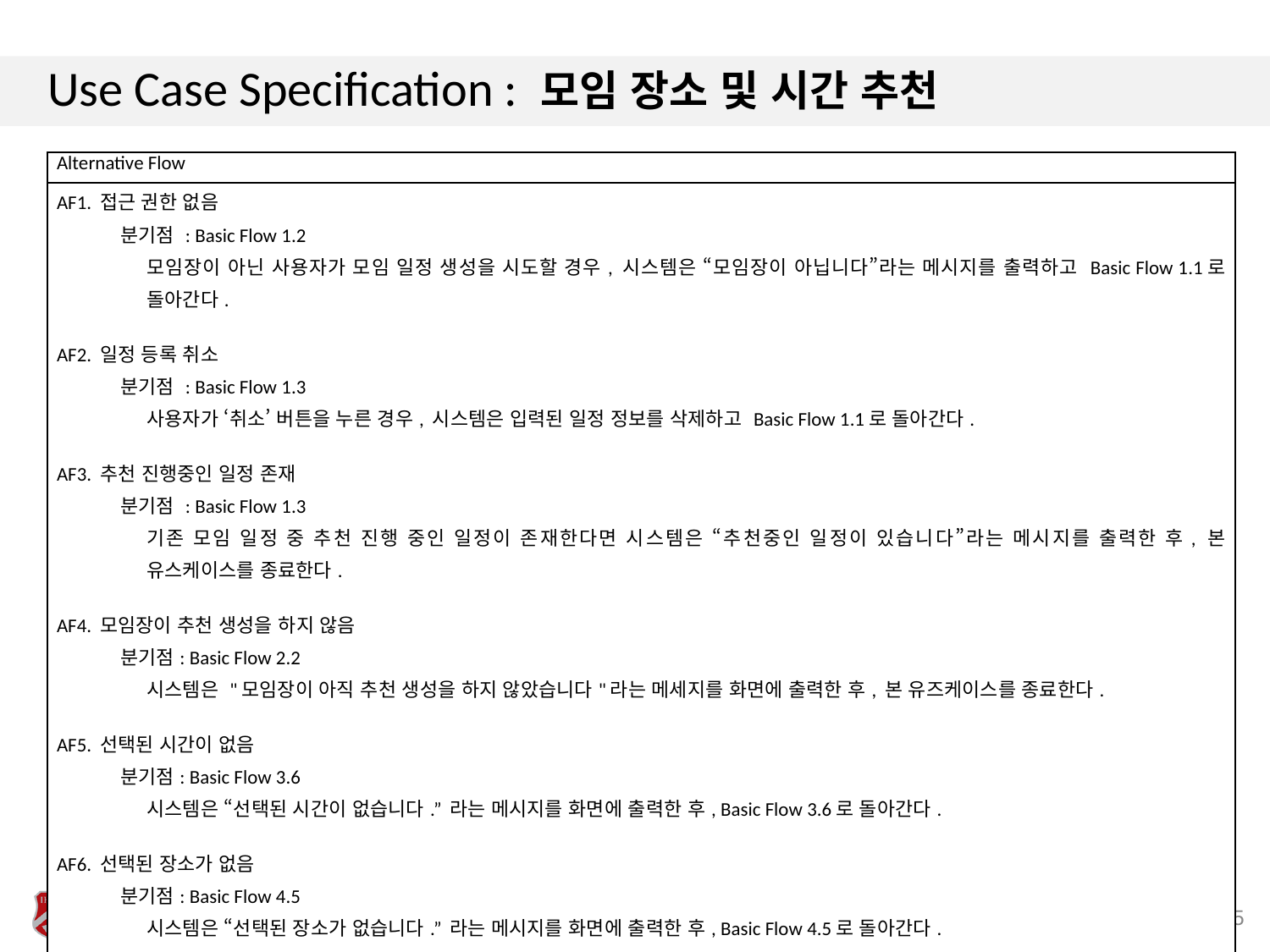

# Use Case Specification : 모임 장소 및 시간 추천
| Alternative Flow |
| --- |
| AF1. 접근 권한 없음 분기점 : Basic Flow 1.2 모임장이 아닌 사용자가 모임 일정 생성을 시도할 경우, 시스템은 “모임장이 아닙니다”라는 메시지를 출력하고 Basic Flow 1.1로 돌아간다. AF2. 일정 등록 취소 분기점 : Basic Flow 1.3 사용자가 ‘취소’ 버튼을 누른 경우, 시스템은 입력된 일정 정보를 삭제하고 Basic Flow 1.1로 돌아간다. AF3. 추천 진행중인 일정 존재 분기점 : Basic Flow 1.3 기존 모임 일정 중 추천 진행 중인 일정이 존재한다면 시스템은 “추천중인 일정이 있습니다”라는 메시지를 출력한 후, 본 유스케이스를 종료한다. AF4. 모임장이 추천 생성을 하지 않음 분기점: Basic Flow 2.2 시스템은 "모임장이 아직 추천 생성을 하지 않았습니다"라는 메세지를 화면에 출력한 후, 본 유즈케이스를 종료한다. AF5. 선택된 시간이 없음 분기점: Basic Flow 3.6 시스템은 “선택된 시간이 없습니다.” 라는 메시지를 화면에 출력한 후, Basic Flow 3.6로 돌아간다. AF6. 선택된 장소가 없음 분기점: Basic Flow 4.5 시스템은 “선택된 장소가 없습니다.” 라는 메시지를 화면에 출력한 후, Basic Flow 4.5로 돌아간다. |
35